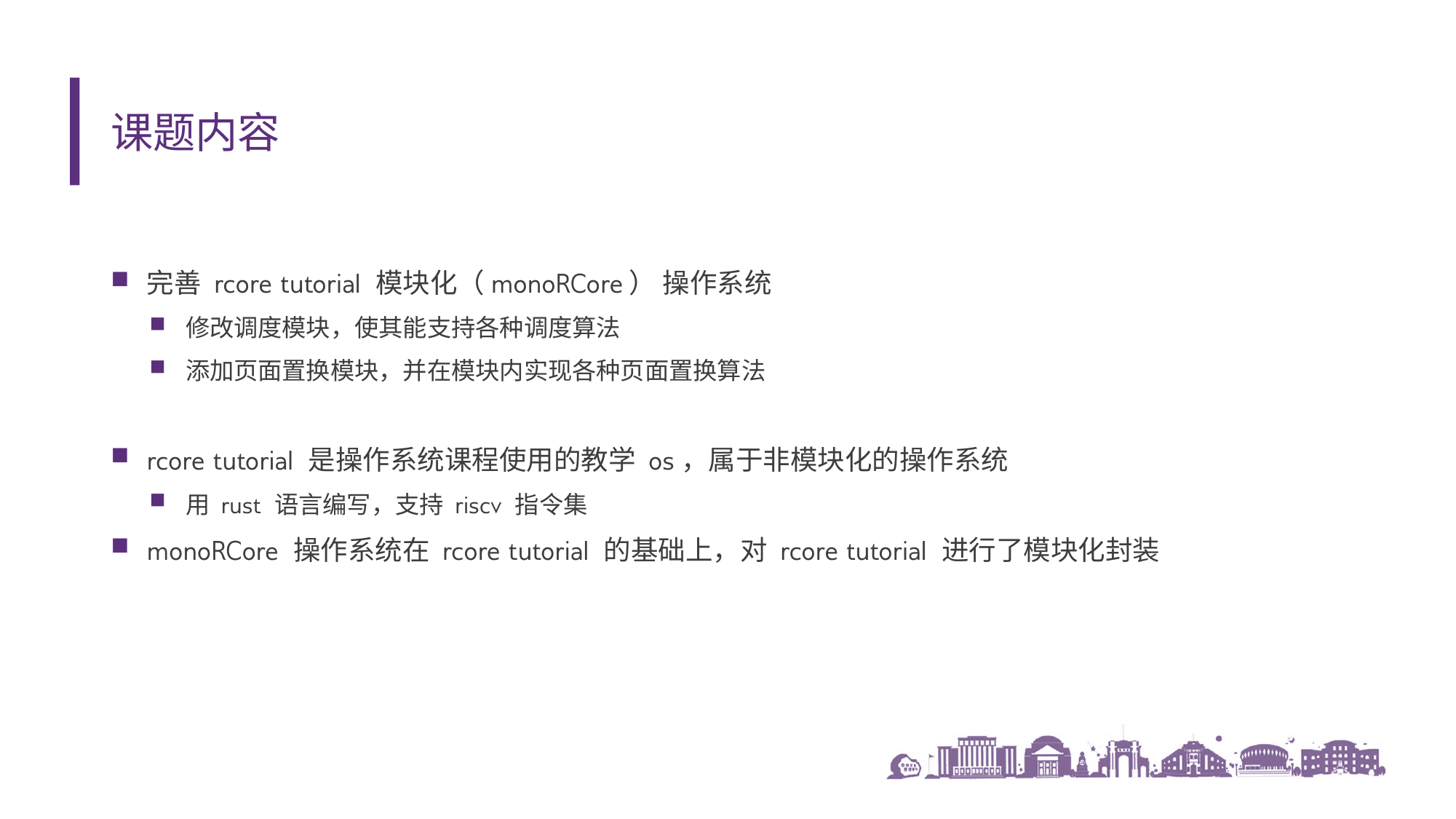

# 课题内容
完善 rcore tutorial 模块化（monoRCore） 操作系统
修改调度模块，使其能支持各种调度算法
添加页面置换模块，并在模块内实现各种页面置换算法

rcore tutorial 是操作系统课程使用的教学 os，属于非模块化的操作系统
用 rust 语言编写，支持 riscv 指令集
monoRCore 操作系统在 rcore tutorial 的基础上，对 rcore tutorial 进行了模块化封装